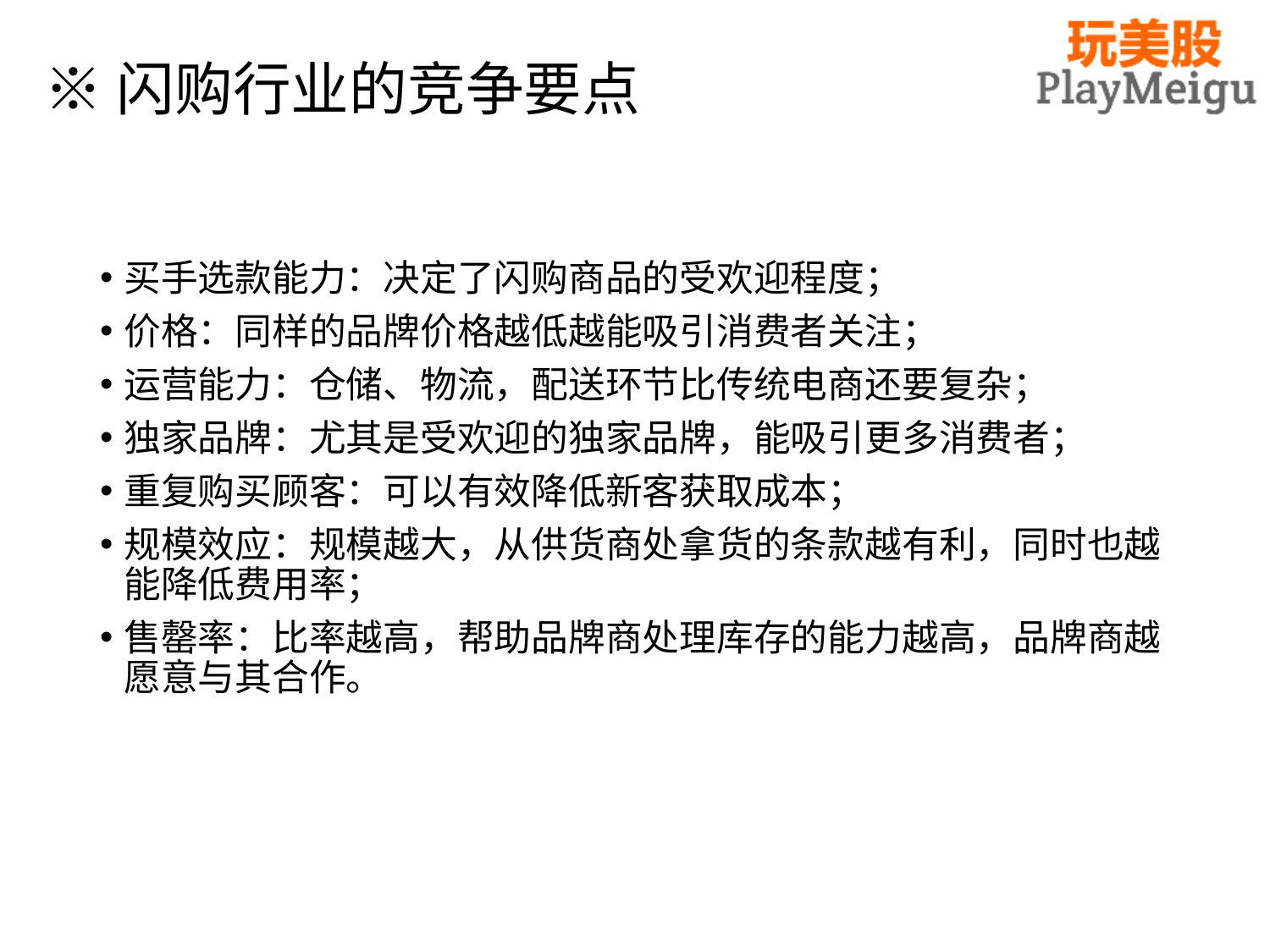

# ※闪购行业的竞争要点
买手选款能力：决定了闪购商品的受欢迎程度；
价格：同样的品牌价格越低越能吸引消费者关注；
运营能力：仓储、物流，配送环节比传统电商还要复杂；
独家品牌：尤其是受欢迎的独家品牌，能吸引更多消费者；
重复购买顾客：可以有效降低新客获取成本；
规模效应：规模越大，从供货商处拿货的条款越有利，同时也越能降低费用率；
售罄率：比率越高，帮助品牌商处理库存的能力越高，品牌商越愿意与其合作。